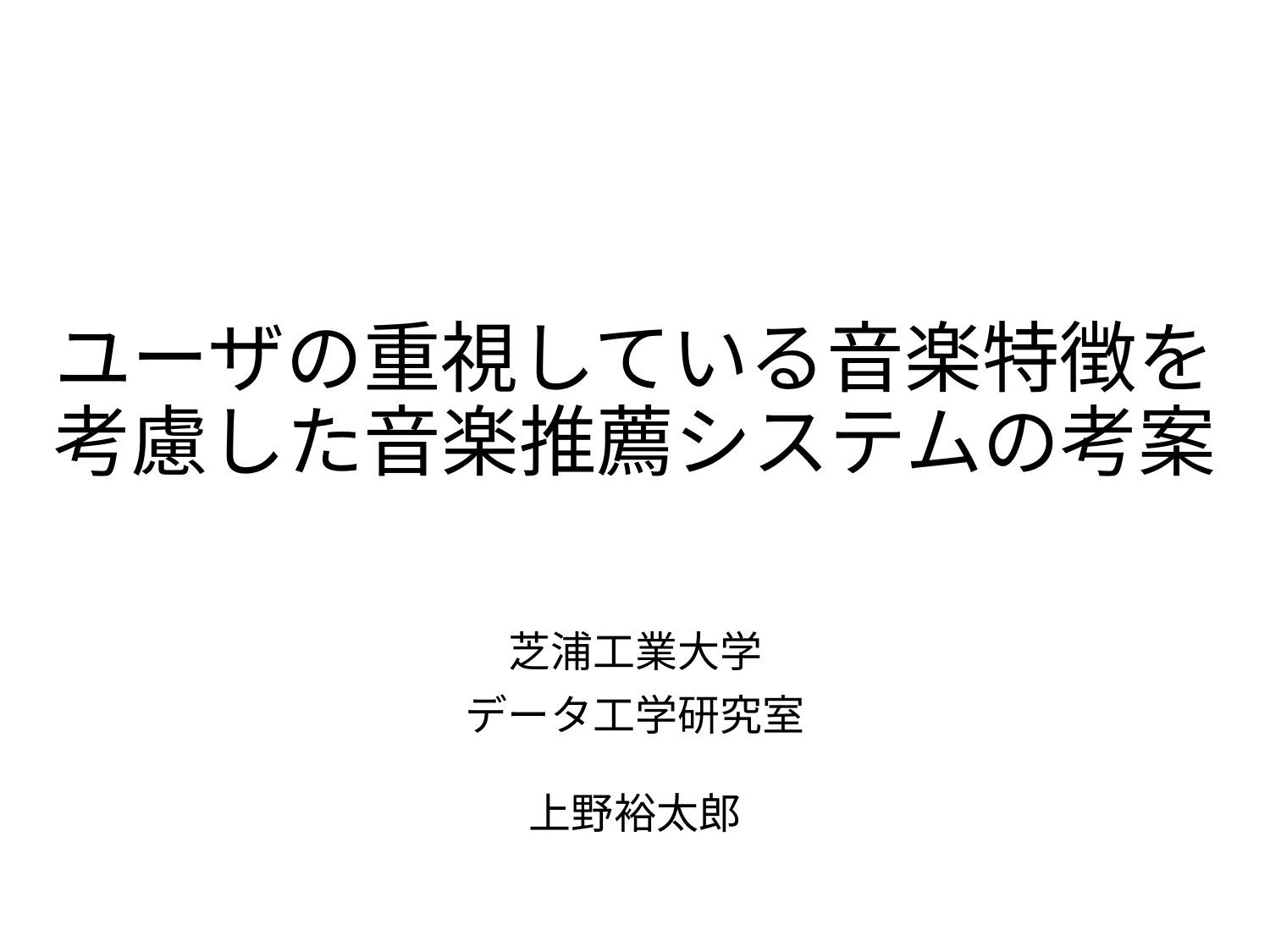

# ユーザの重視している音楽特徴を考慮した音楽推薦システムの考案
芝浦工業大学
データ工学研究室

上野裕太郎